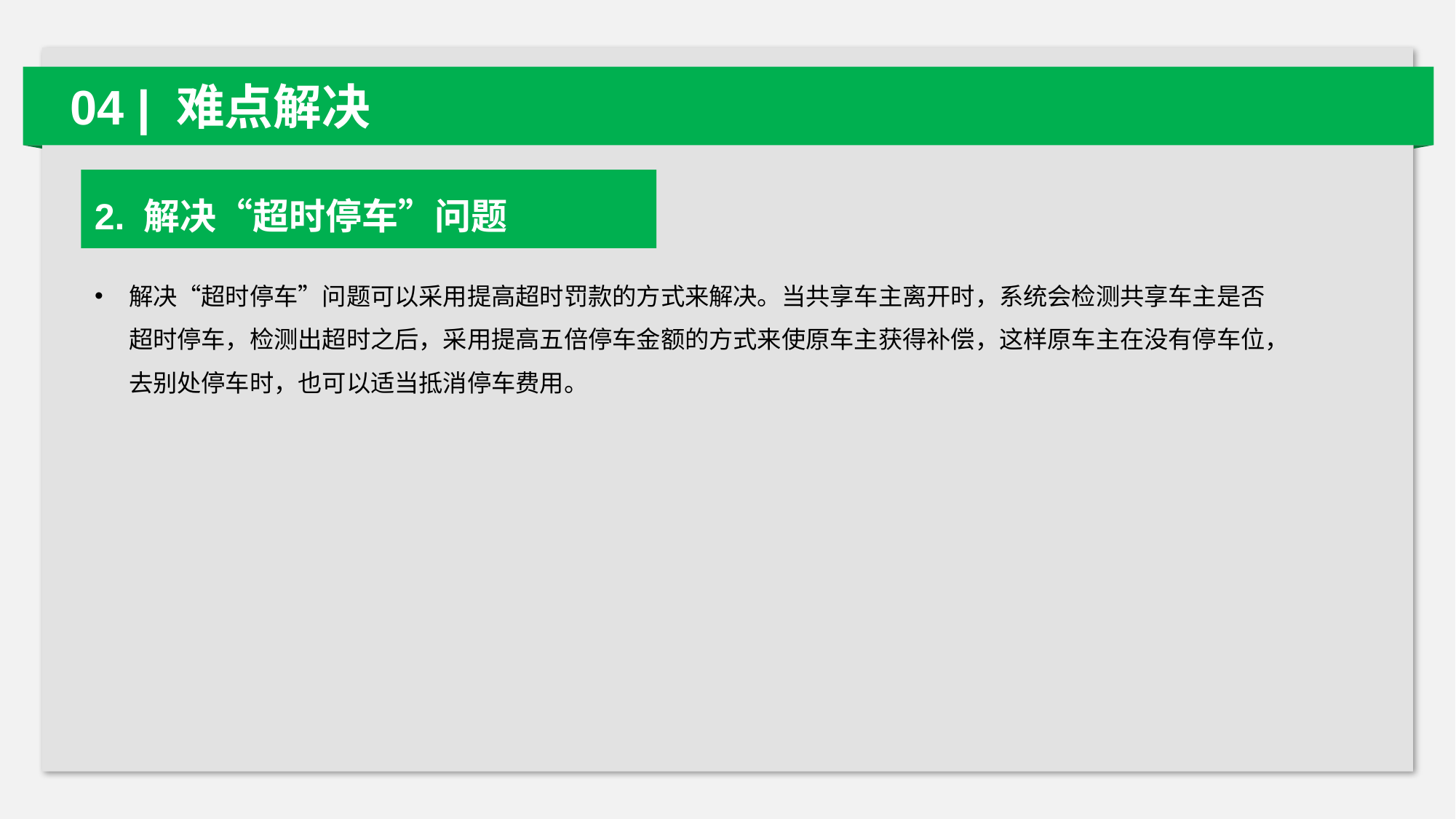

04 | 难点解决

2. 解决“超时停车”问题

解决“超时停车”问题可以采用提高超时罚款的方式来解决。当共享车主离开时，系统会检测共享车主是否超时停车，检测出超时之后，采用提高五倍停车金额的方式来使原车主获得补偿，这样原车主在没有停车位，去别处停车时，也可以适当抵消停车费用。